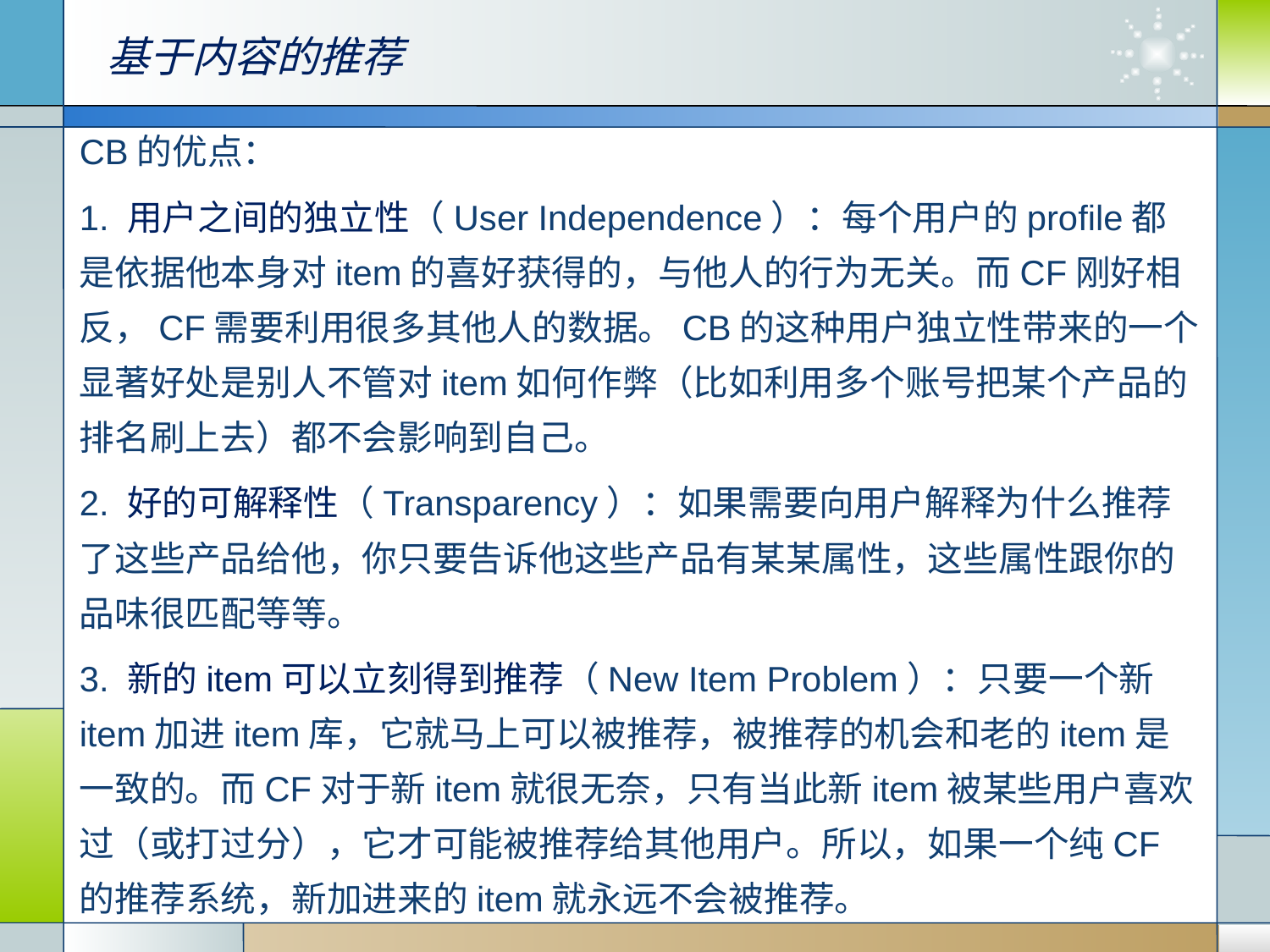

基于内容的推荐
CB的优点：
1. 用户之间的独立性（User Independence）：每个用户的profile都是依据他本身对item的喜好获得的，与他人的行为无关。而CF刚好相反，CF需要利用很多其他人的数据。CB的这种用户独立性带来的一个显著好处是别人不管对item如何作弊（比如利用多个账号把某个产品的排名刷上去）都不会影响到自己。
2. 好的可解释性（Transparency）：如果需要向用户解释为什么推荐了这些产品给他，你只要告诉他这些产品有某某属性，这些属性跟你的品味很匹配等等。
3. 新的item可以立刻得到推荐（New Item Problem）：只要一个新item加进item库，它就马上可以被推荐，被推荐的机会和老的item是一致的。而CF对于新item就很无奈，只有当此新item被某些用户喜欢过（或打过分），它才可能被推荐给其他用户。所以，如果一个纯CF的推荐系统，新加进来的item就永远不会被推荐。